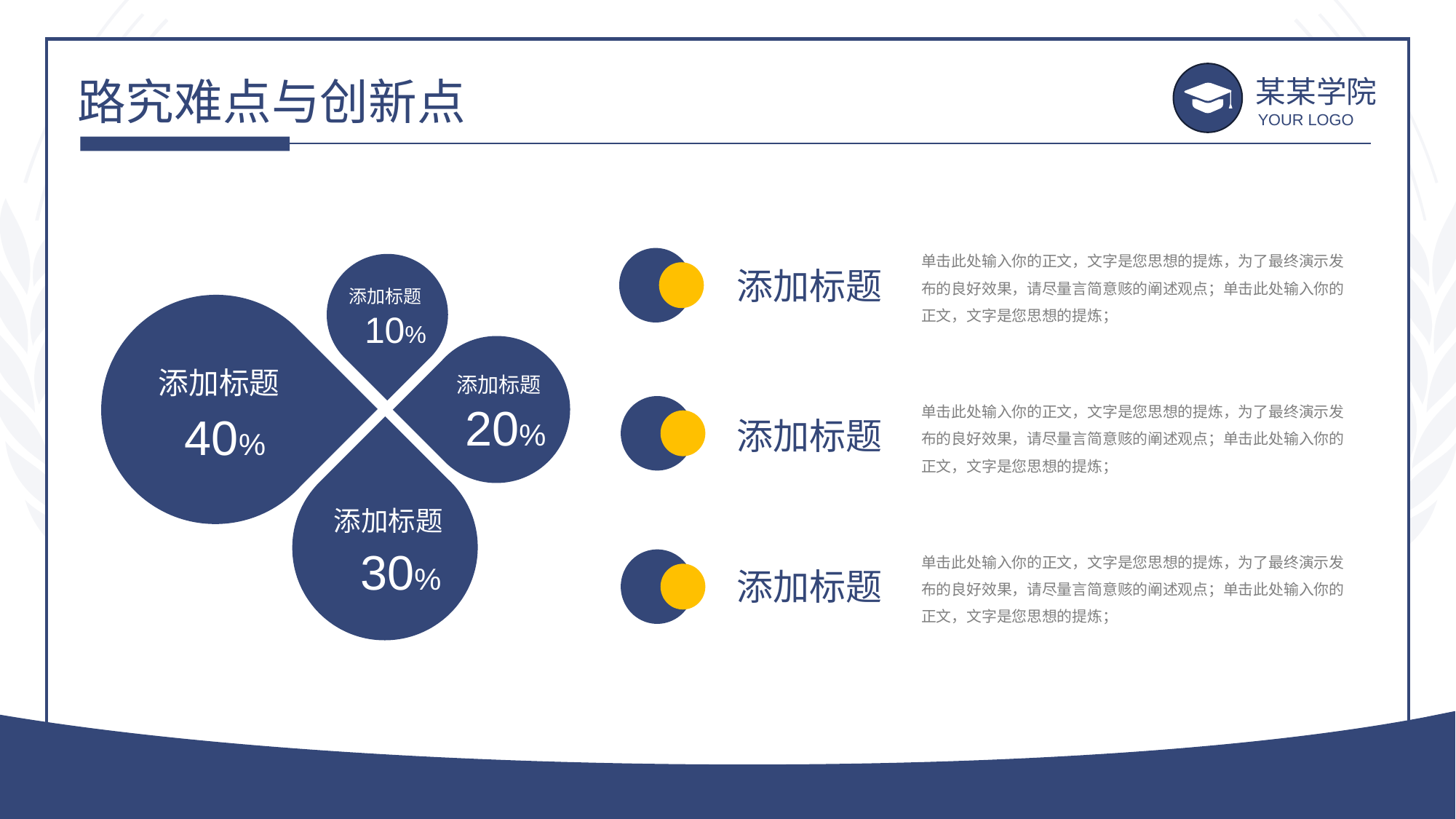

路究难点与创新点
某某学院

YOUR LOGO

单击此处输入你的正文，文字是您思想的提炼，为了最终演示发布的良好效果，请尽量言简意赅的阐述观点；单击此处输入你的正文，文字是您思想的提炼；
添加标题

添加标题

10%

添加标题
添加标题
单击此处输入你的正文，文字是您思想的提炼，为了最终演示发布的良好效果，请尽量言简意赅的阐述观点；单击此处输入你的正文，文字是您思想的提炼；
添加标题
20%

40%

添加标题
30%
单击此处输入你的正文，文字是您思想的提炼，为了最终演示发布的良好效果，请尽量言简意赅的阐述观点；单击此处输入你的正文，文字是您思想的提炼；
添加标题